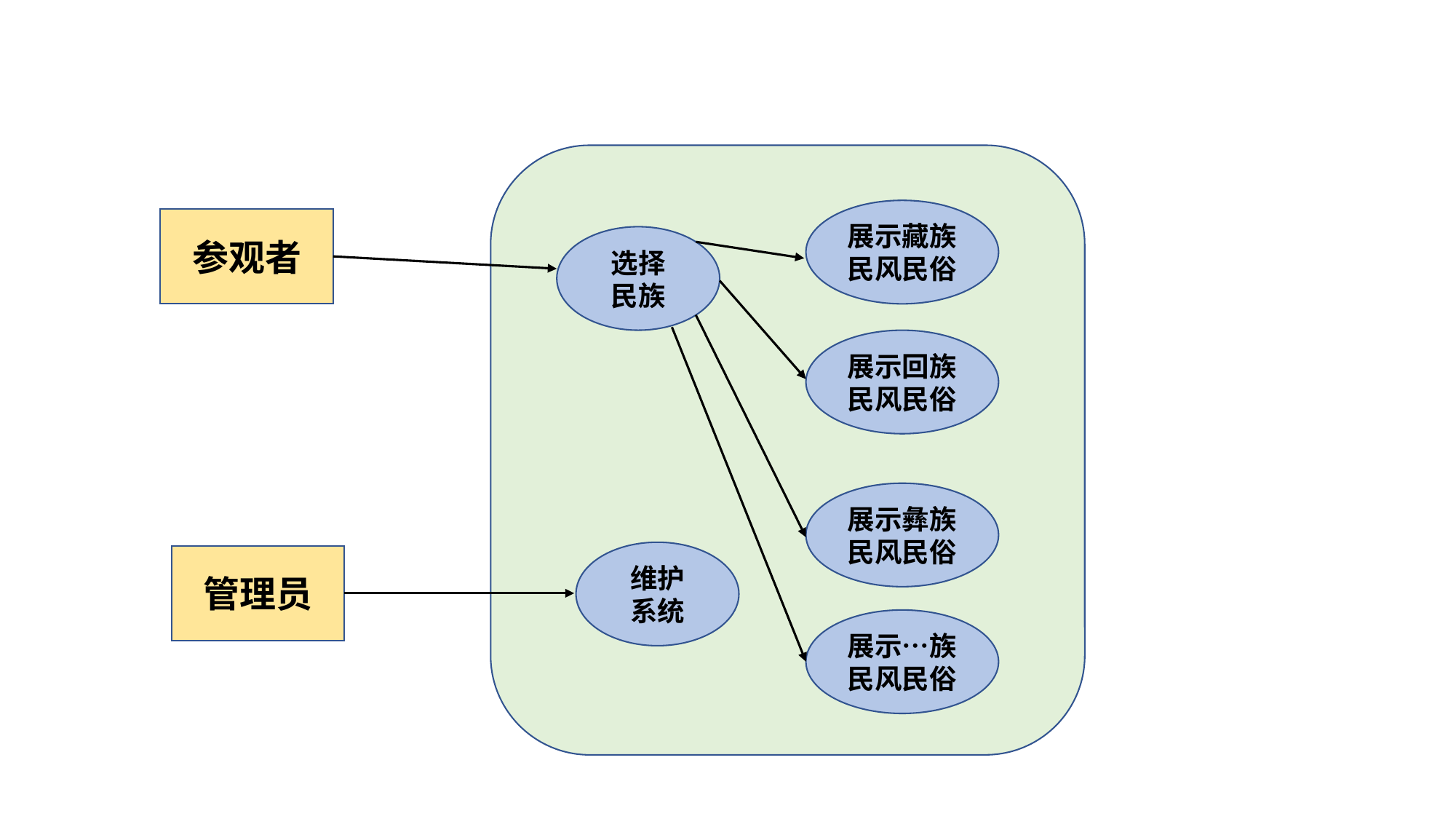

展示藏族民风民俗
参观者
选择
民族
展示回族民风民俗
展示彝族民风民俗
维护
系统
管理员
展示…族民风民俗